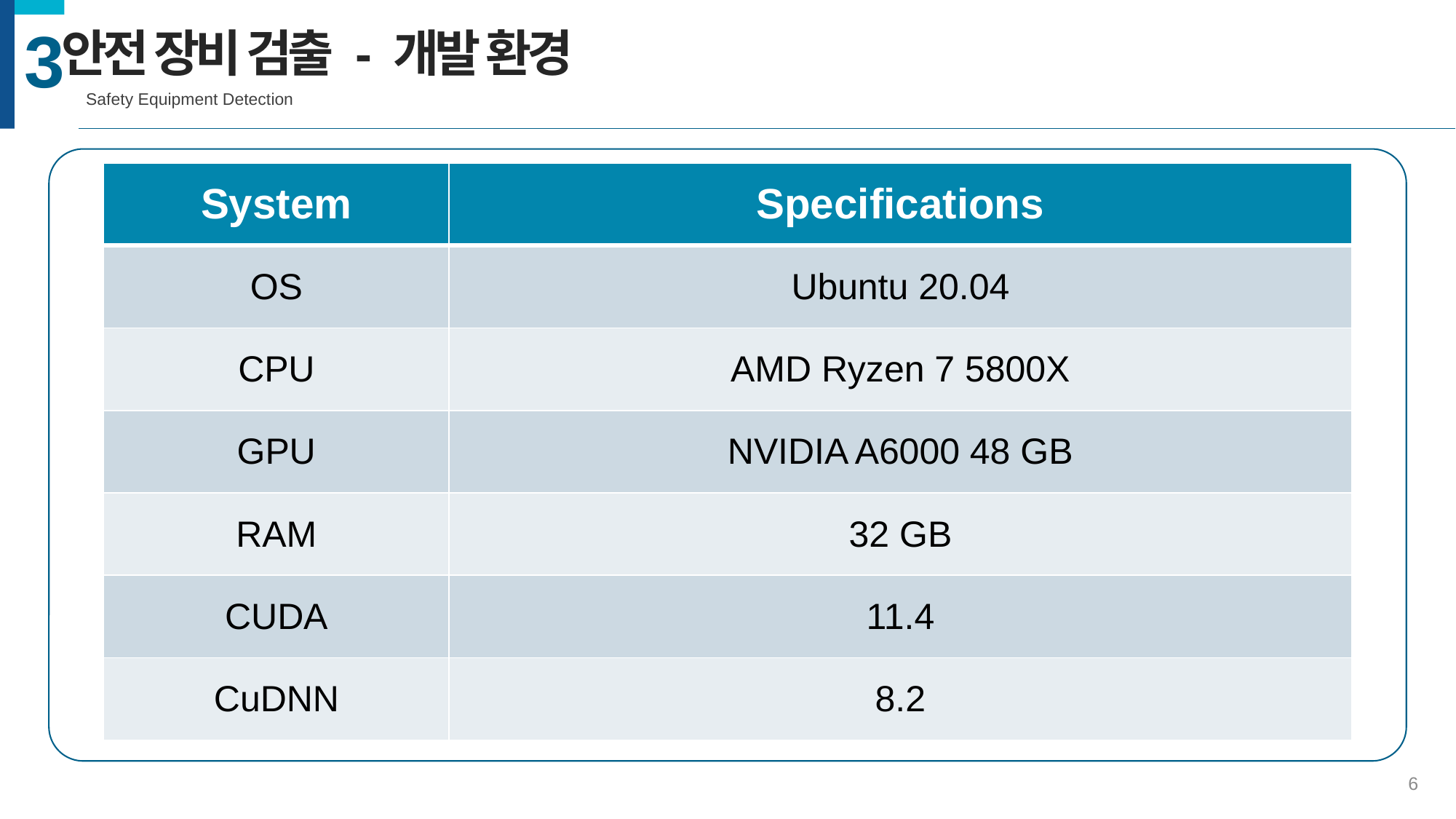

안전 장비 검출 - 개발 환경
Safety Equipment Detection
3

| System | Specifications |
| --- | --- |
| OS | Ubuntu 20.04 |
| CPU | AMD Ryzen 7 5800X |
| GPU | NVIDIA A6000 48 GB |
| RAM | 32 GB |
| CUDA | 11.4 |
| CuDNN | 8.2 |
6